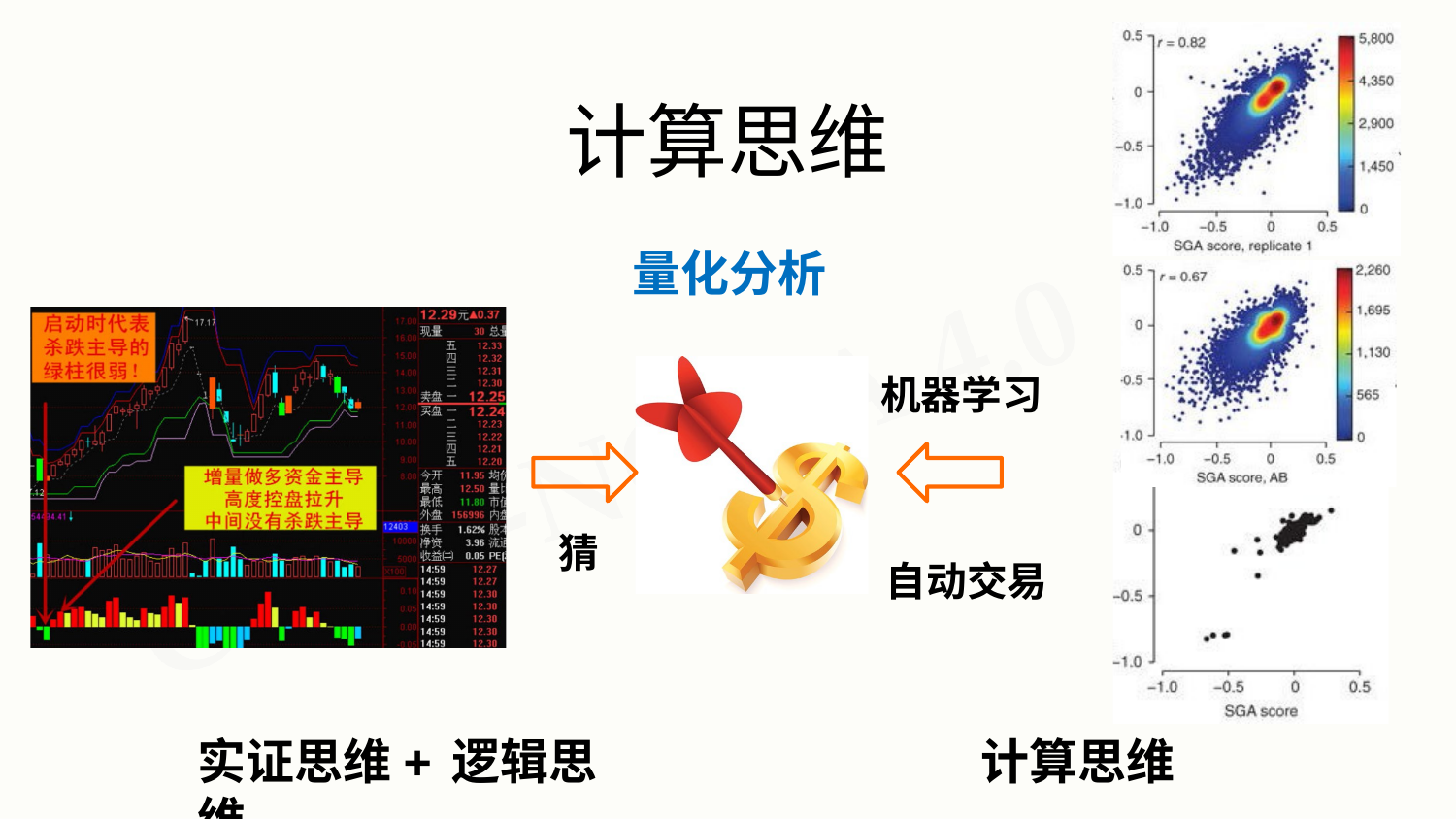

# 计算思维
量化分析

机器学习

猜
自动交易
实证思维+逻辑思维
计算思维